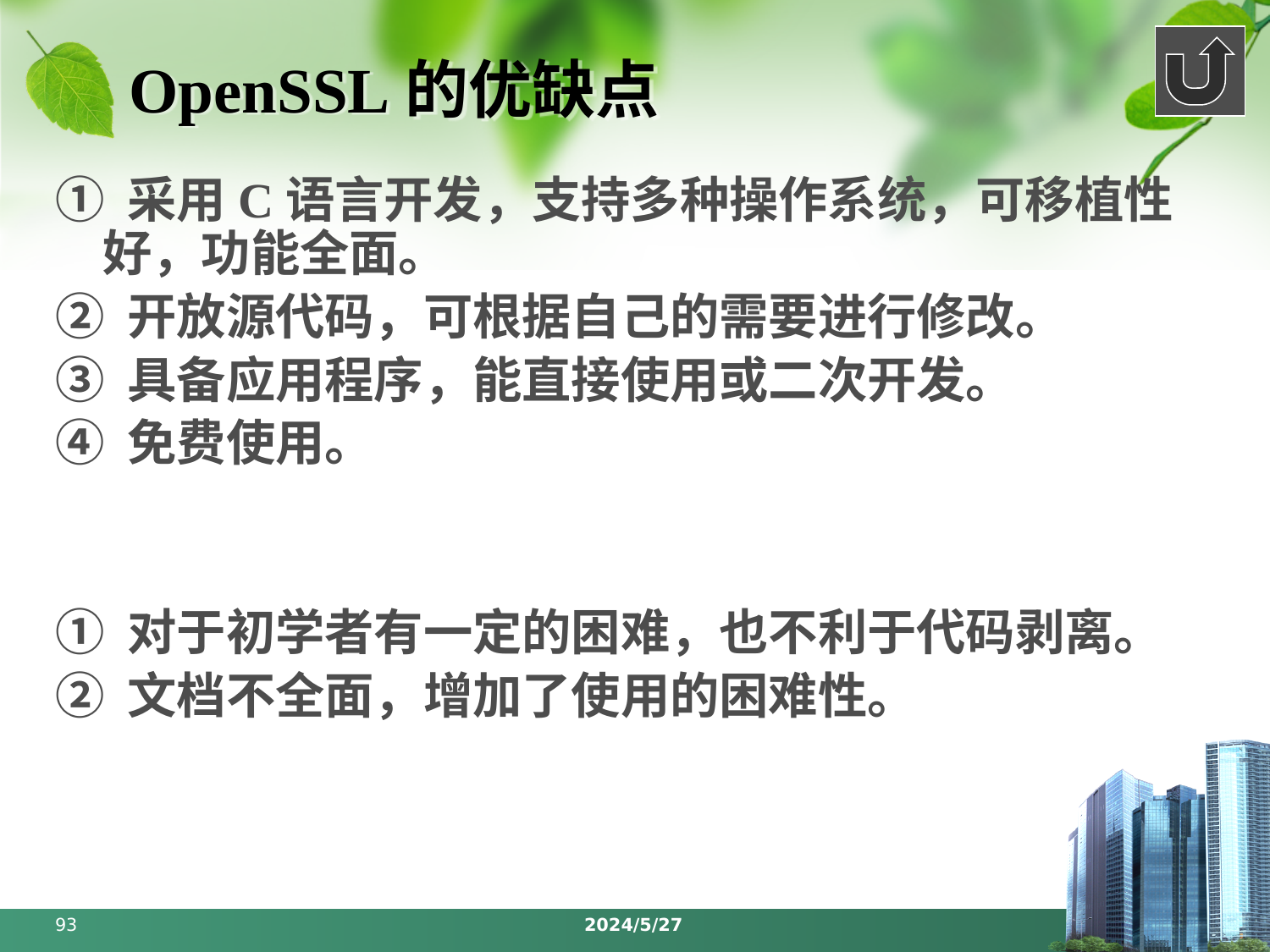

# OpenSSL的优缺点
① 采用C语言开发，支持多种操作系统，可移植性好，功能全面。
② 开放源代码，可根据自己的需要进行修改。
③ 具备应用程序，能直接使用或二次开发。
④ 免费使用。

① 对于初学者有一定的困难，也不利于代码剥离。
② 文档不全面，增加了使用的困难性。
93
2024/5/27